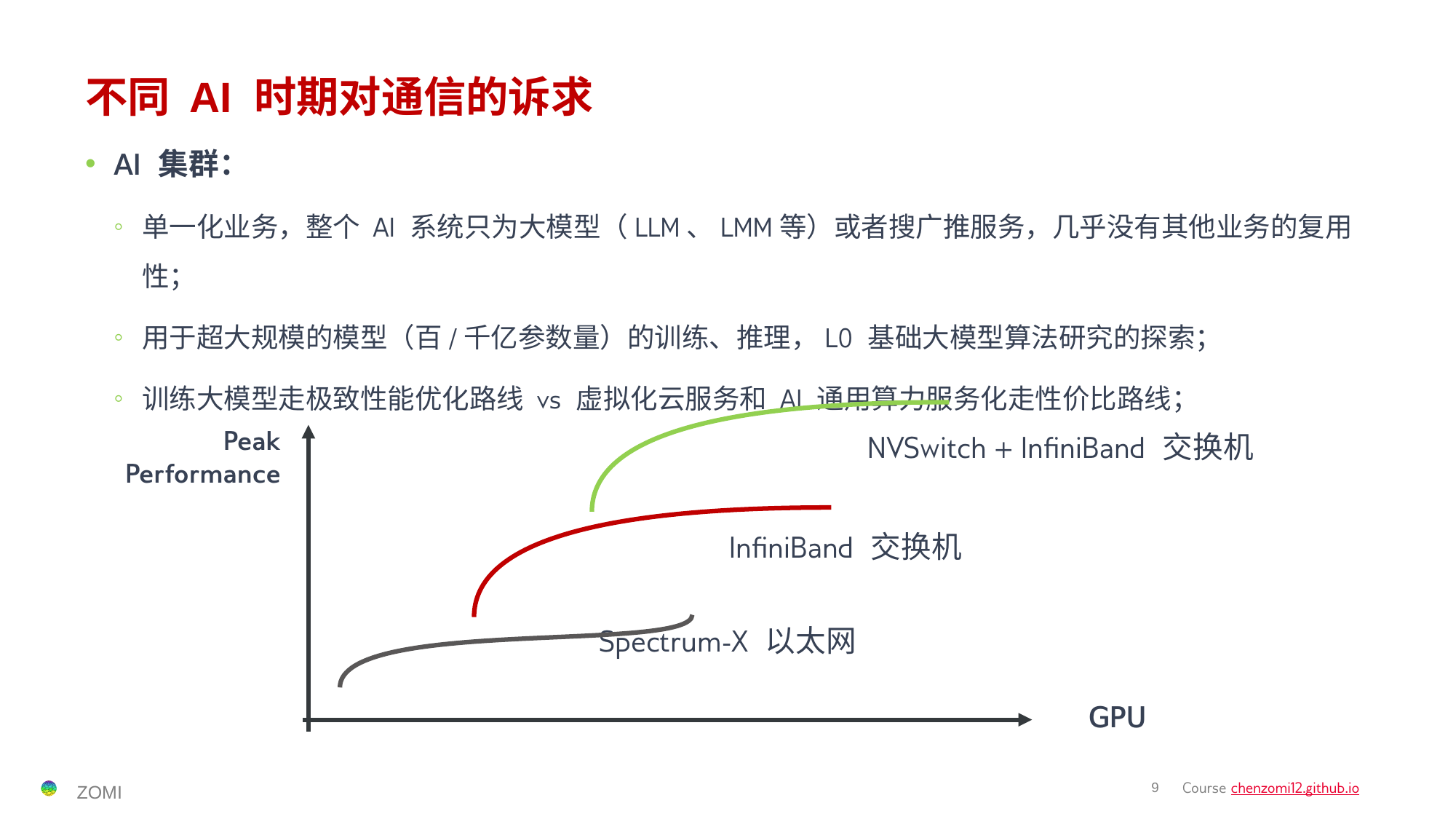

# 不同 AI 时期对通信的诉求
AI 集群：
单一化业务，整个 AI 系统只为大模型（LLM、LMM等）或者搜广推服务，几乎没有其他业务的复用性；
用于超大规模的模型（百/千亿参数量）的训练、推理，L0 基础大模型算法研究的探索；
训练大模型走极致性能优化路线 vs 虚拟化云服务和 AI 通用算力服务化走性价比路线；

Peak
Performance
NVSwitch + InfiniBand 交换机

InfiniBand 交换机

Spectrum-X 以太网
GPU